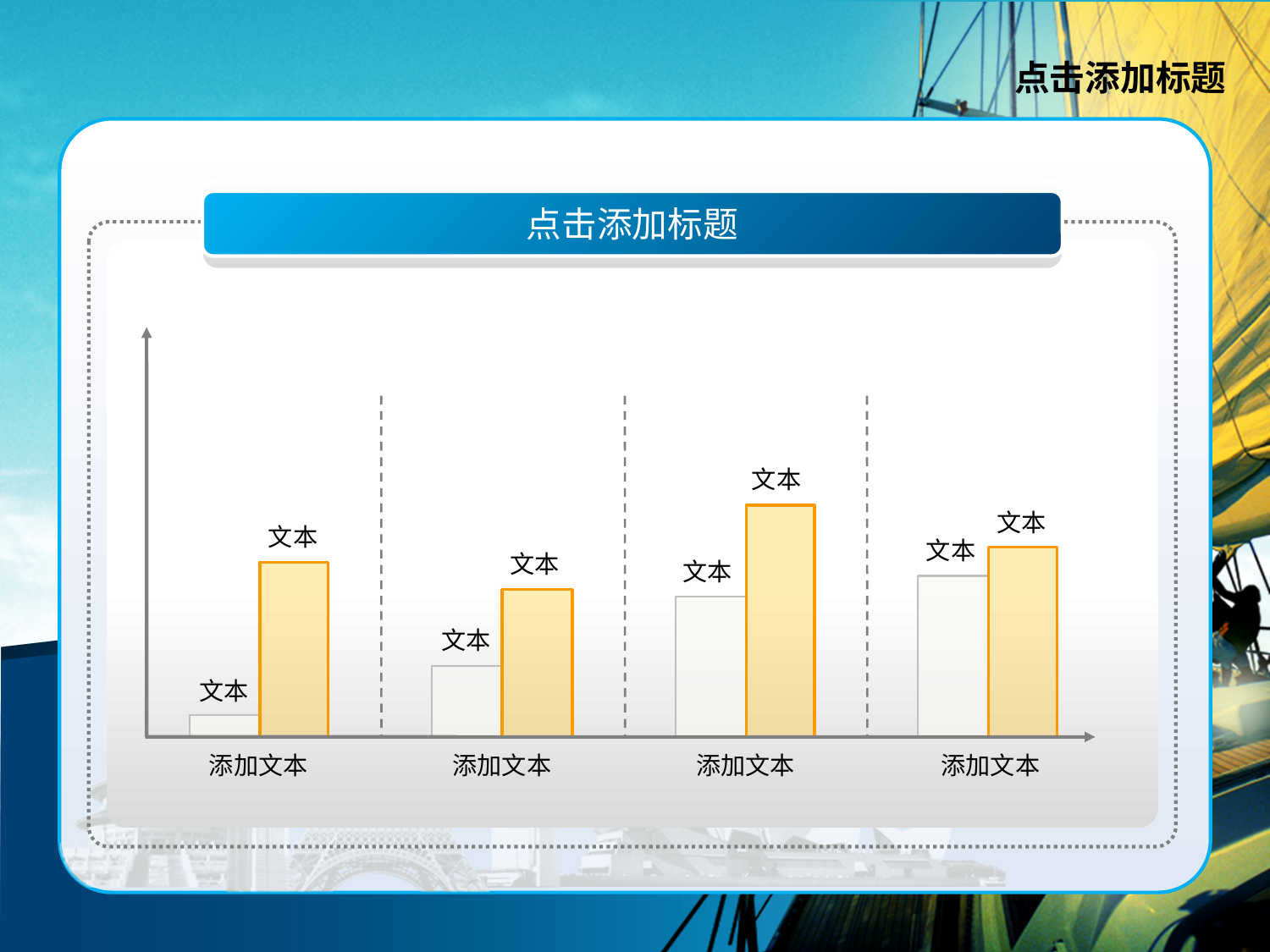

点击添加标题

点击添加标题

文本
文本

文本
文本
文本

文本

文本

文本

添加文本
添加文本
添加文本
添加文本